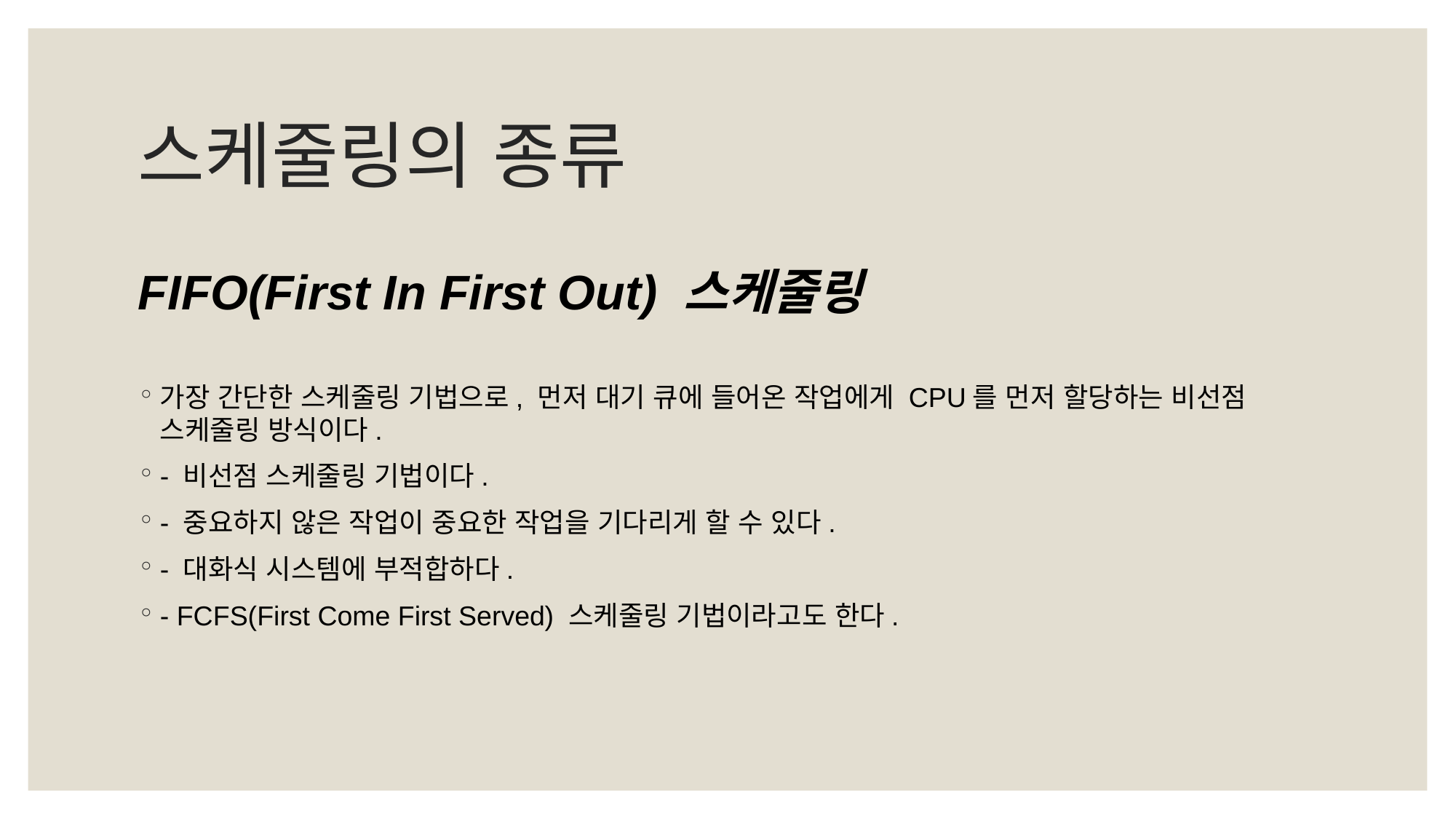

# 스케줄링의 종류
FIFO(First In First Out) 스케줄링

가장 간단한 스케줄링 기법으로, 먼저 대기 큐에 들어온 작업에게 CPU를 먼저 할당하는 비선점 스케줄링 방식이다.
- 비선점 스케줄링 기법이다.
- 중요하지 않은 작업이 중요한 작업을 기다리게 할 수 있다.
- 대화식 시스템에 부적합하다.
- FCFS(First Come First Served) 스케줄링 기법이라고도 한다.